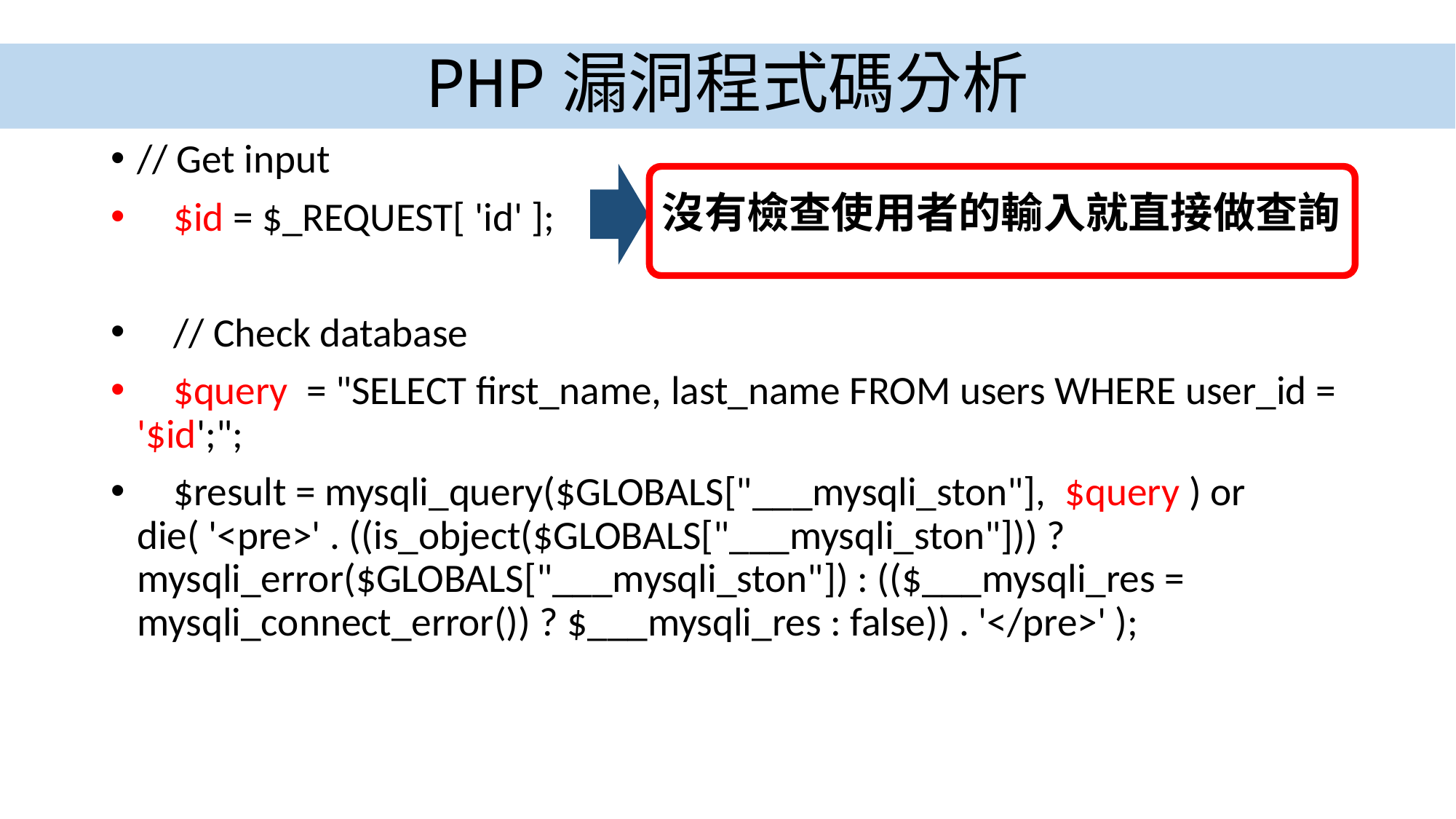

# PHP漏洞程式碼分析
// Get input
    $id = $_REQUEST[ 'id' ];

    // Check database
    $query  = "SELECT first_name, last_name FROM users WHERE user_id = '$id';";
    $result = mysqli_query($GLOBALS["___mysqli_ston"],  $query ) or die( '<pre>' . ((is_object($GLOBALS["___mysqli_ston"])) ? mysqli_error($GLOBALS["___mysqli_ston"]) : (($___mysqli_res = mysqli_connect_error()) ? $___mysqli_res : false)) . '</pre>' );

沒有檢查使用者的輸入就直接做查詢